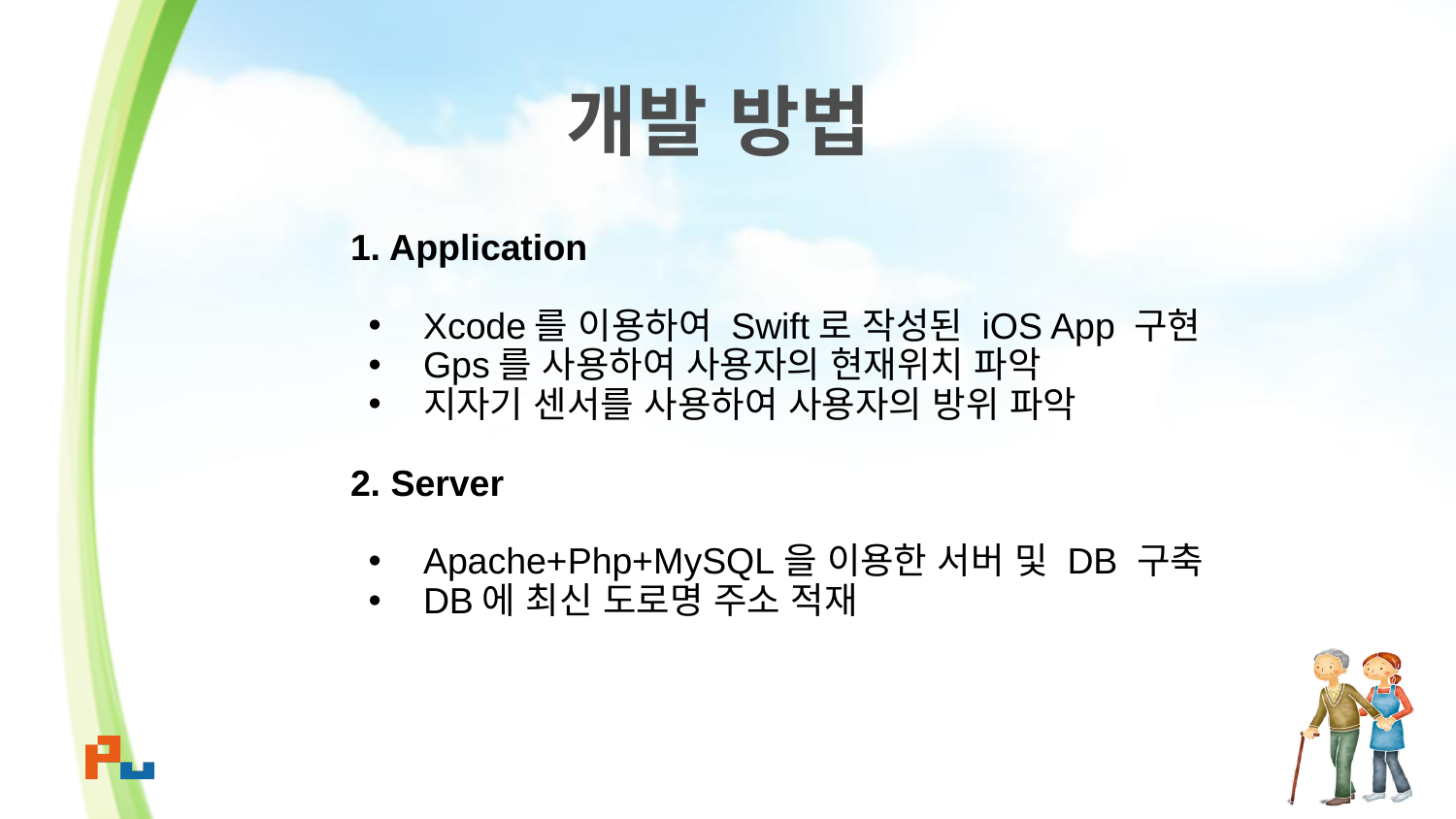

# 개발 방법
1. Application

Xcode를 이용하여 Swift로 작성된 iOS App 구현
Gps를 사용하여 사용자의 현재위치 파악
지자기 센서를 사용하여 사용자의 방위 파악

2. Server

Apache+Php+MySQL을 이용한 서버 및 DB 구축
DB에 최신 도로명 주소 적재